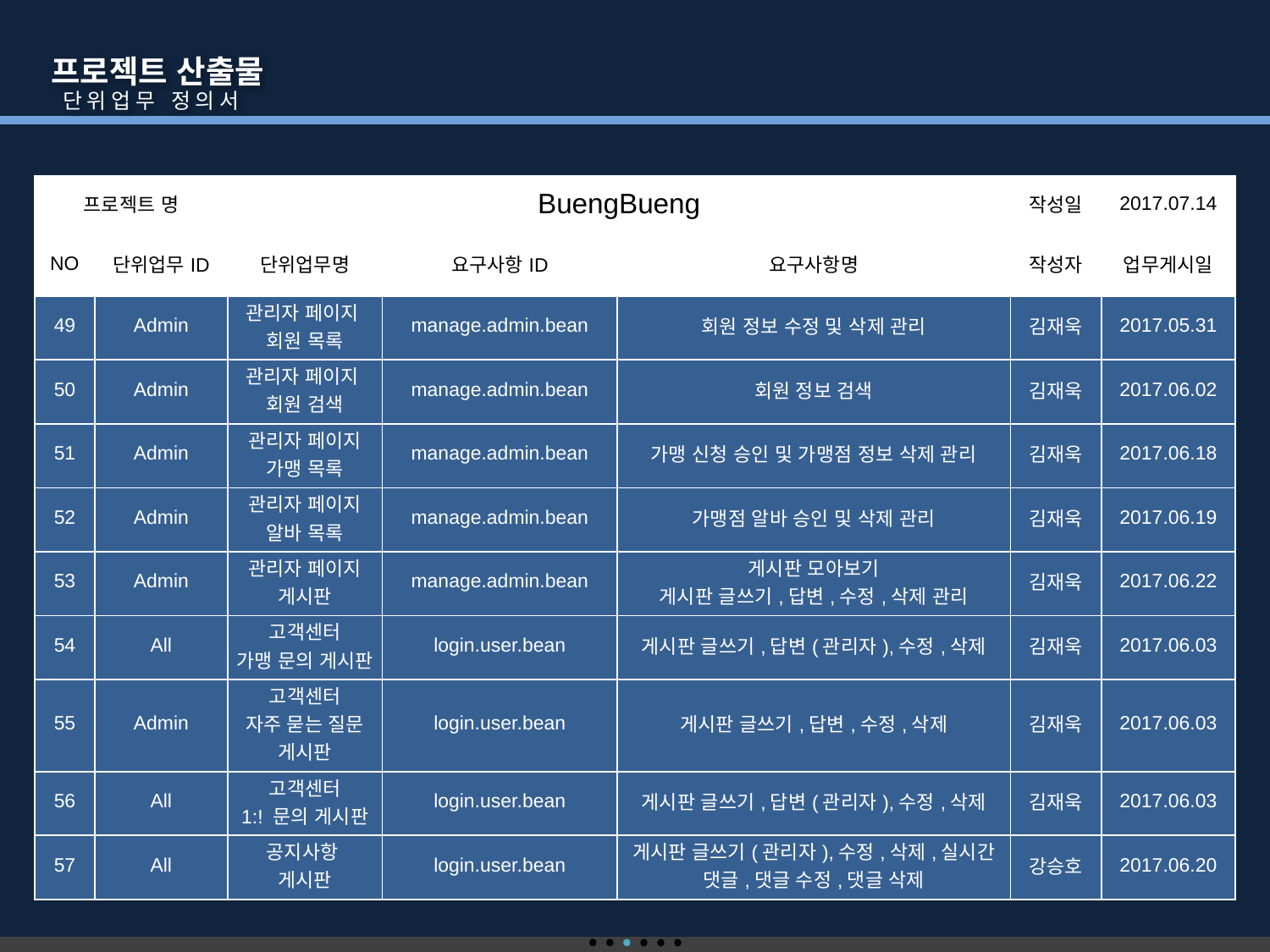

프로젝트 산출물
  단위업무 정의서

| 프로젝트 명 |  | BuengBueng |  |  | 작성일 | 2017.07.14 |
| --- | --- | --- | --- | --- | --- | --- |
| NO | 단위업무ID | 단위업무명 | 요구사항ID | 요구사항명 | 작성자 | 업무게시일 |
| 49 | Admin | 관리자 페이지 회원 목록 | manage.admin.bean | 회원 정보 수정 및 삭제 관리 | 김재욱 | 2017.05.31 |
| 50 | Admin | 관리자 페이지 회원 검색 | manage.admin.bean | 회원 정보 검색 | 김재욱 | 2017.06.02 |
| 51 | Admin | 관리자 페이지 가맹 목록 | manage.admin.bean | 가맹 신청 승인 및 가맹점 정보 삭제 관리 | 김재욱 | 2017.06.18 |
| 52 | Admin | 관리자 페이지 알바 목록 | manage.admin.bean | 가맹점 알바 승인 및 삭제 관리 | 김재욱 | 2017.06.19 |
| 53 | Admin | 관리자 페이지 게시판 | manage.admin.bean | 게시판 모아보기 게시판 글쓰기,답변,수정,삭제 관리 | 김재욱 | 2017.06.22 |
| 54 | All | 고객센터 가맹 문의 게시판 | login.user.bean | 게시판 글쓰기,답변(관리자),수정,삭제 | 김재욱 | 2017.06.03 |
| 55 | Admin | 고객센터 자주 묻는 질문 게시판 | login.user.bean | 게시판 글쓰기,답변,수정,삭제 | 김재욱 | 2017.06.03 |
| 56 | All | 고객센터 1:! 문의 게시판 | login.user.bean | 게시판 글쓰기,답변(관리자),수정,삭제 | 김재욱 | 2017.06.03 |
| 57 | All | 공지사항 게시판 | login.user.bean | 게시판 글쓰기(관리자),수정,삭제,실시간 댓글,댓글 수정,댓글 삭제 | 강승호 | 2017.06.20 |